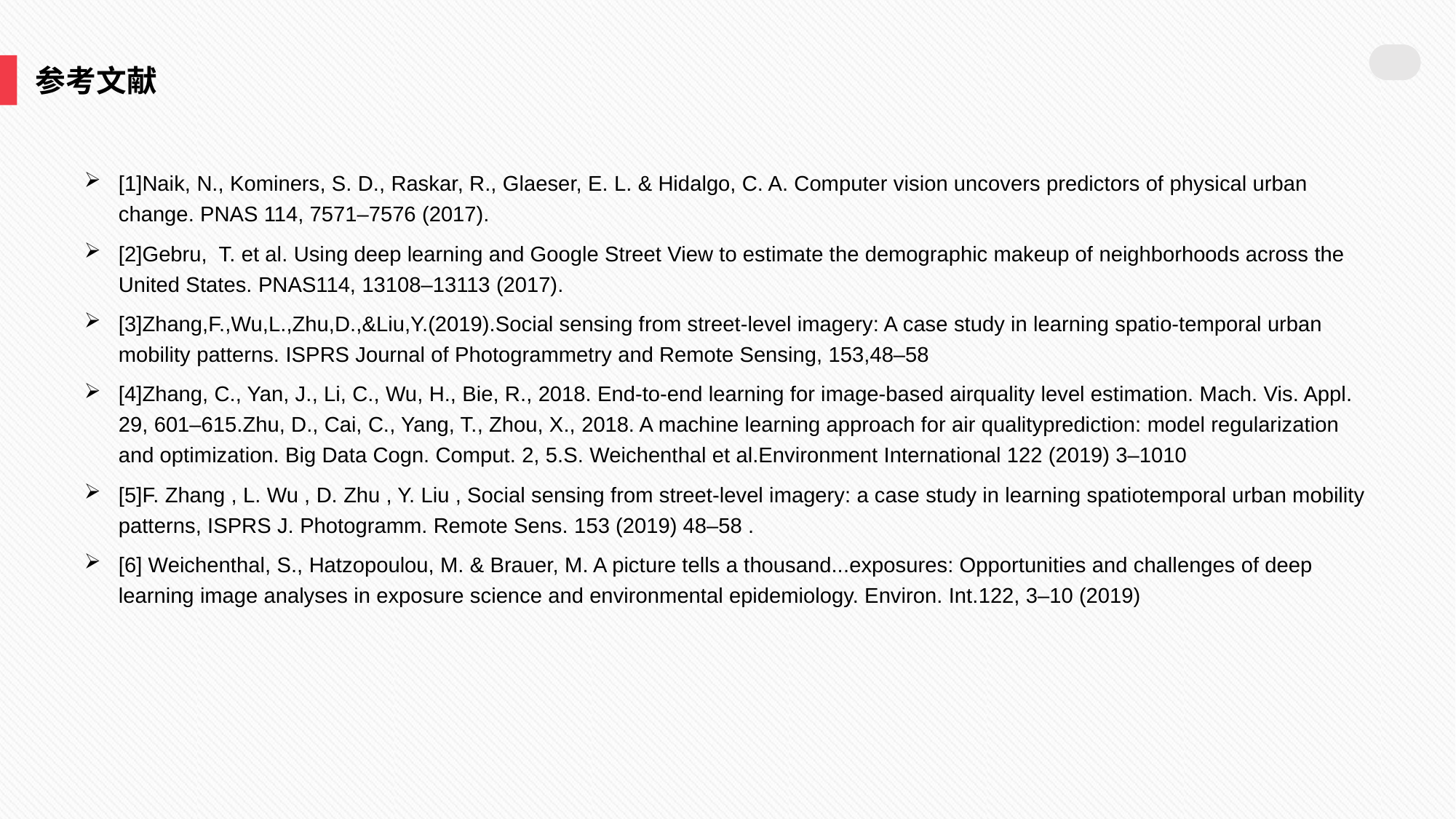

17
参考文献
[1]Naik, N., Kominers, S. D., Raskar, R., Glaeser, E. L. & Hidalgo, C. A. Computer vision uncovers predictors of physical urban change. PNAS 114, 7571–7576 (2017).
[2]Gebru,  T. et al. Using deep learning and Google Street View to estimate the demographic makeup of neighborhoods across the United States. PNAS114, 13108–13113 (2017).
[3]Zhang,F.,Wu,L.,Zhu,D.,&Liu,Y.(2019).Social sensing from street-level imagery: A case study in learning spatio-temporal urban mobility patterns. ISPRS Journal of Photogrammetry and Remote Sensing, 153,48–58
[4]Zhang, C., Yan, J., Li, C., Wu, H., Bie, R., 2018. End-to-end learning for image-based airquality level estimation. Mach. Vis. Appl. 29, 601–615.Zhu, D., Cai, C., Yang, T., Zhou, X., 2018. A machine learning approach for air qualityprediction: model regularization and optimization. Big Data Cogn. Comput. 2, 5.S. Weichenthal et al.Environment International 122 (2019) 3–1010
[5]F. Zhang , L. Wu , D. Zhu , Y. Liu , Social sensing from street-level imagery: a case study in learning spatiotemporal urban mobility patterns, ISPRS J. Photogramm. Remote Sens. 153 (2019) 48–58 .
[6] Weichenthal, S., Hatzopoulou, M. & Brauer, M. A picture tells a thousand...exposures: Opportunities and challenges of deep learning image analyses in exposure science and environmental epidemiology. Environ. Int.122, 3–10 (2019)